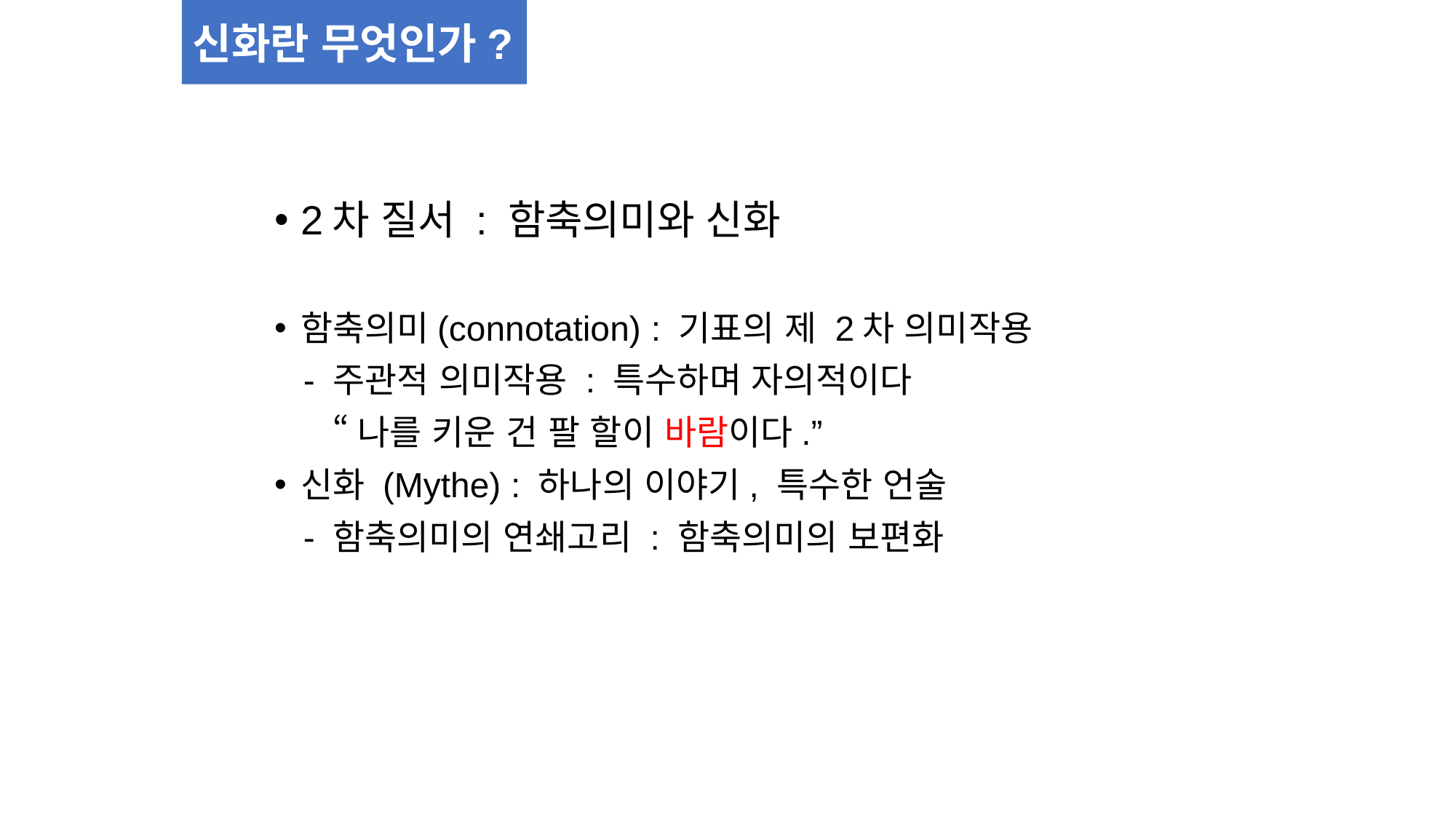

신화란 무엇인가?
2차 질서 : 함축의미와 신화

함축의미(connotation) : 기표의 제 2차 의미작용
   - 주관적 의미작용 : 특수하며 자의적이다
      “나를 키운 건 팔 할이 바람이다.”
신화 (Mythe) : 하나의 이야기, 특수한 언술
   - 함축의미의 연쇄고리 : 함축의미의 보편화